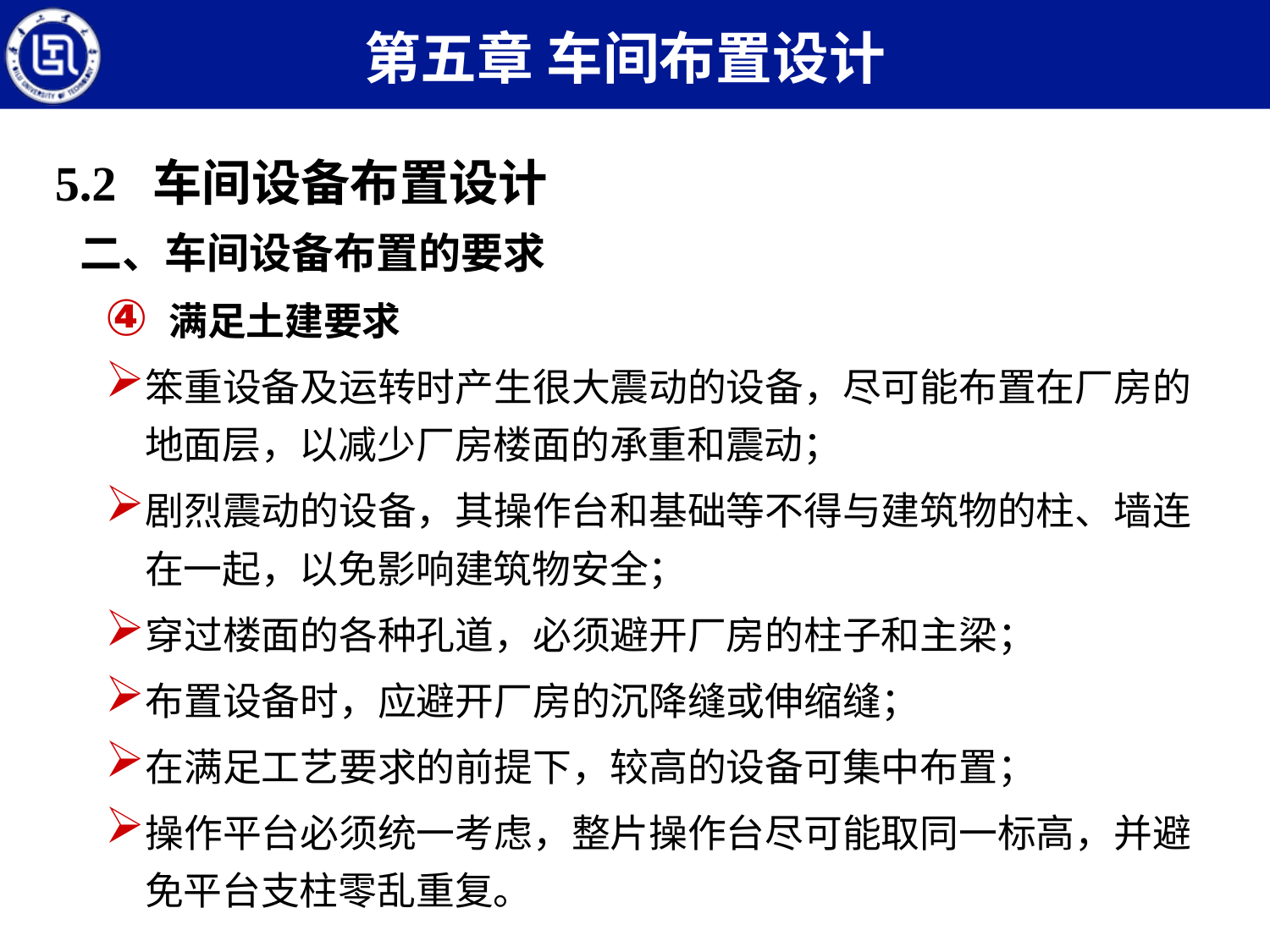

第五章 车间布置设计
5.2  车间设备布置设计
二、车间设备布置的要求
满足土建要求
笨重设备及运转时产生很大震动的设备，尽可能布置在厂房的地面层，以减少厂房楼面的承重和震动；
剧烈震动的设备，其操作台和基础等不得与建筑物的柱、墙连在一起，以免影响建筑物安全；
穿过楼面的各种孔道，必须避开厂房的柱子和主梁；
布置设备时，应避开厂房的沉降缝或伸缩缝；
在满足工艺要求的前提下，较高的设备可集中布置；
操作平台必须统一考虑，整片操作台尽可能取同一标高，并避免平台支柱零乱重复。